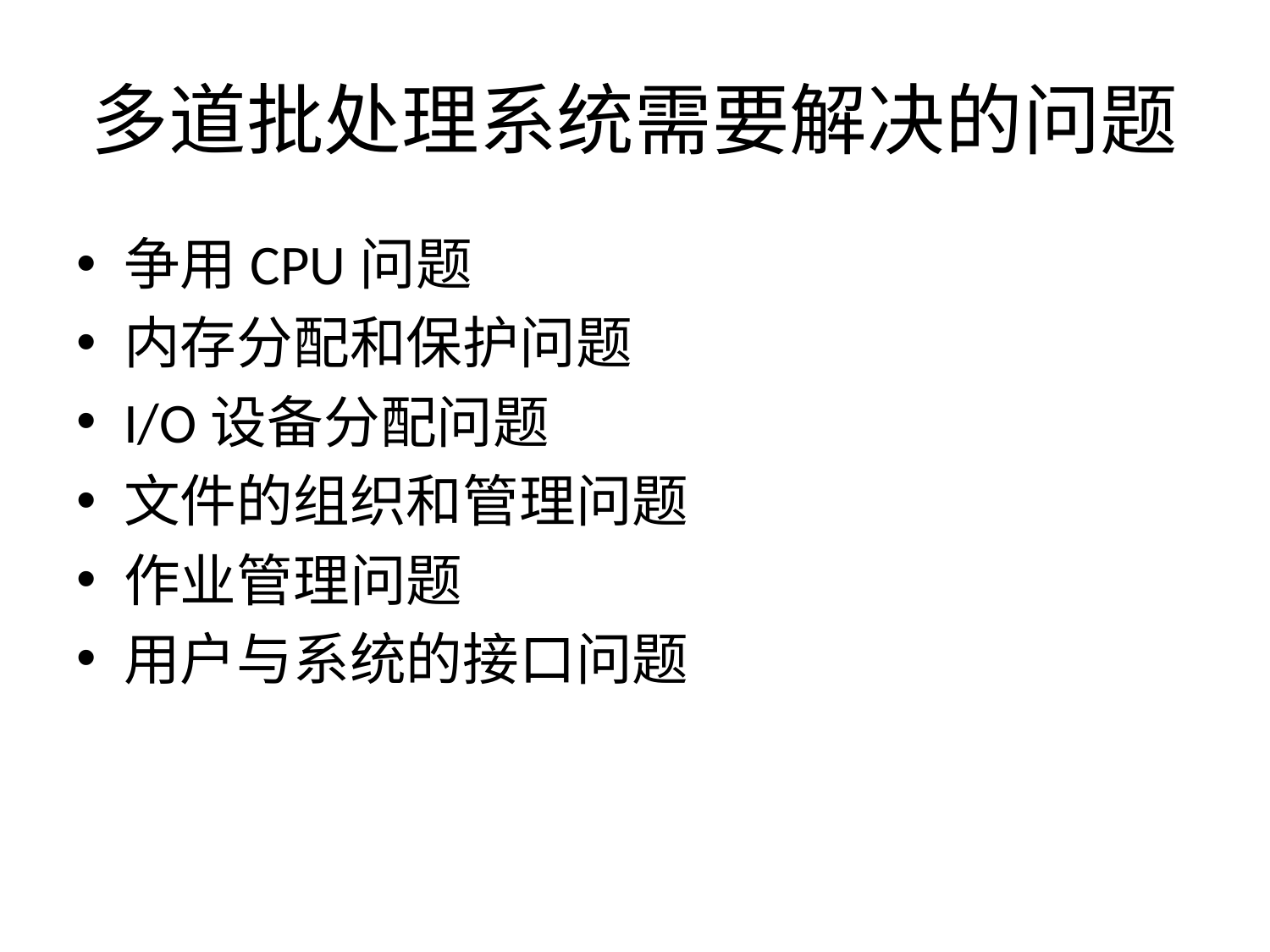

# 多道批处理系统需要解决的问题
争用CPU问题
内存分配和保护问题
I/O设备分配问题
文件的组织和管理问题
作业管理问题
用户与系统的接口问题